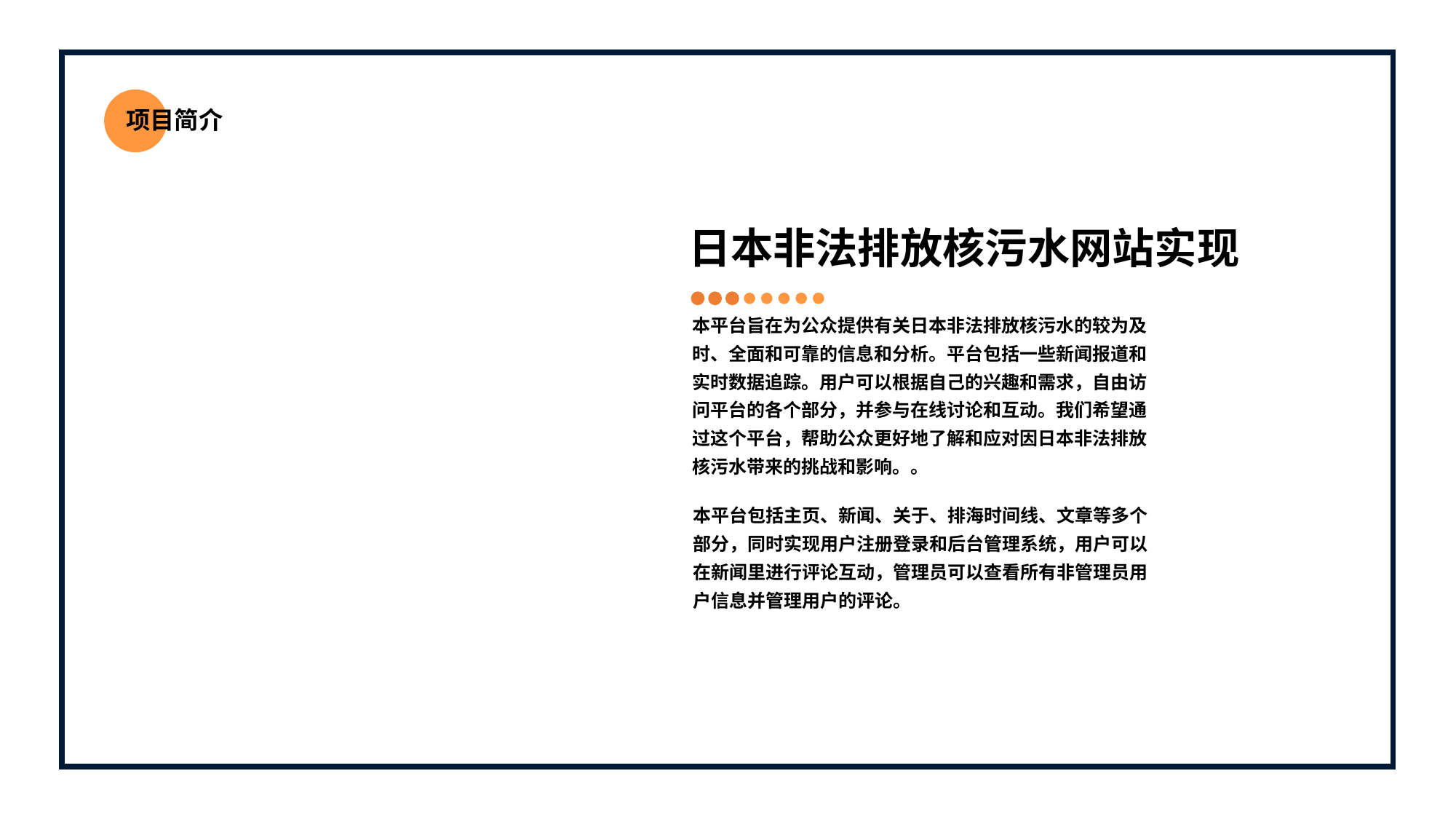

项目简介
日本非法排放核污水网站实现

本平台旨在为公众提供有关日本非法排放核污水的较为及时、全面和可靠的信息和分析。平台包括一些新闻报道和实时数据追踪。用户可以根据自己的兴趣和需求，自由访问平台的各个部分，并参与在线讨论和互动。我们希望通过这个平台，帮助公众更好地了解和应对因日本非法排放核污水带来的挑战和影响。。
本平台包括主页、新闻、关于、排海时间线、文章等多个部分，同时实现用户注册登录和后台管理系统，用户可以在新闻里进行评论互动，管理员可以查看所有非管理员用户信息并管理用户的评论。